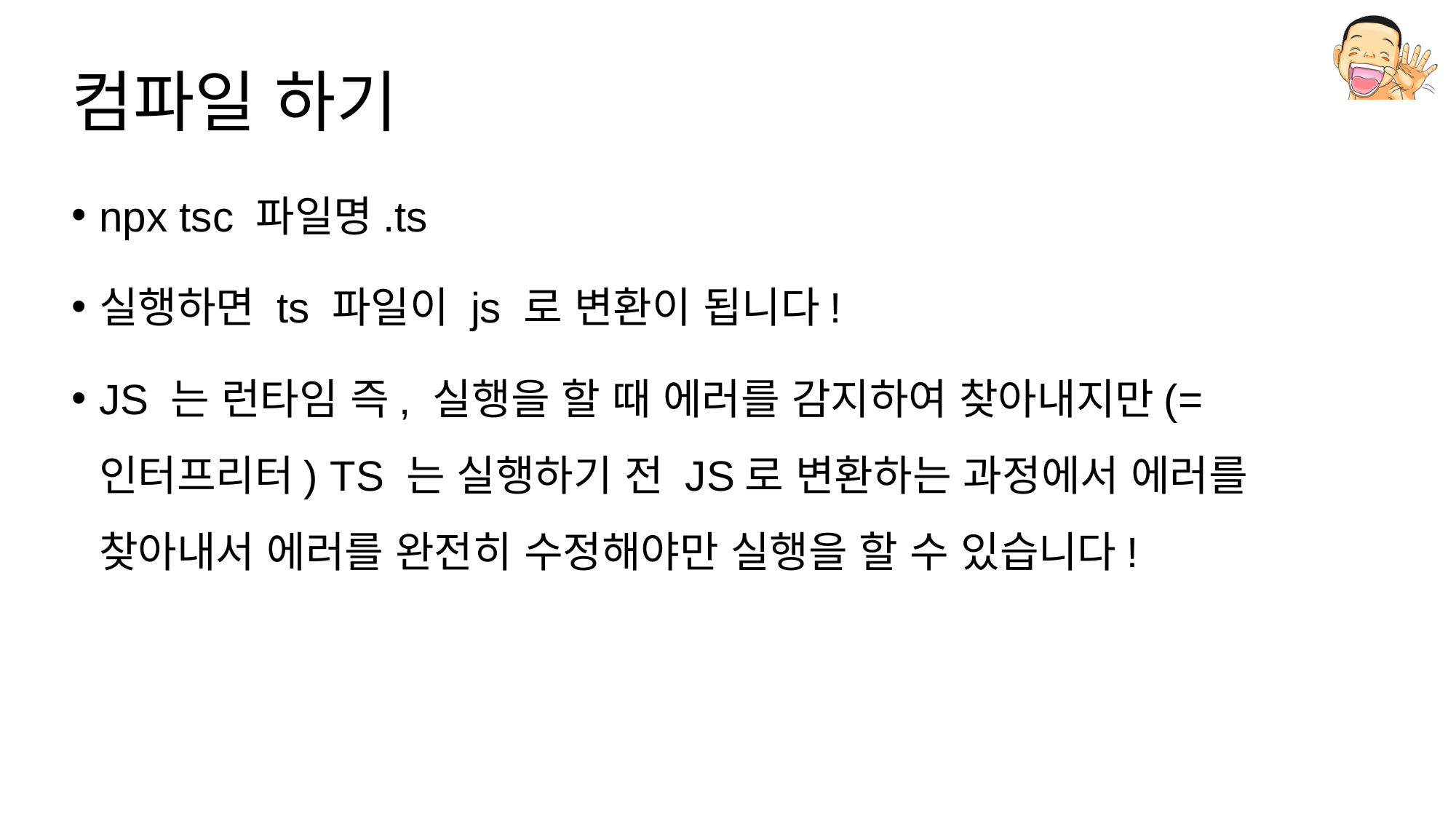

# 컴파일 하기
npx tsc 파일명.ts
실행하면 ts 파일이 js 로 변환이 됩니다!
JS 는 런타임 즉, 실행을 할 때 에러를 감지하여 찾아내지만(= 인터프리터) TS 는 실행하기 전 JS로 변환하는 과정에서 에러를 찾아내서 에러를 완전히 수정해야만 실행을 할 수 있습니다!